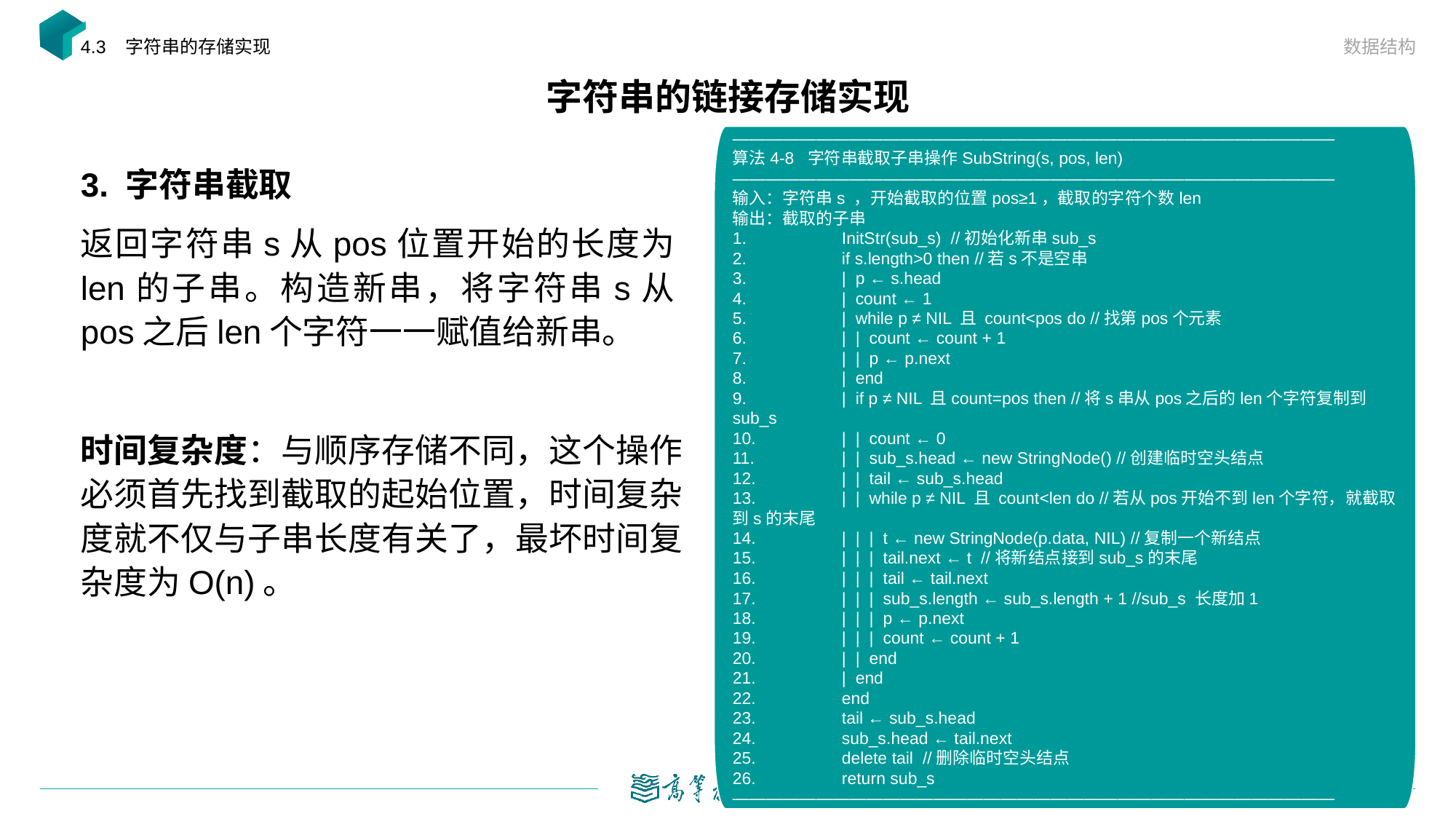

数据结构
4.3   字符串的存储实现
# 字符串的链接存储实现
————————————————————————————————————
算法4-8  字符串截取子串操作SubString(s, pos, len)
————————————————————————————————————
输入：字符串s ，开始截取的位置pos≥1，截取的字符个数len
输出：截取的子串
1.	InitStr(sub_s)  //初始化新串sub_s
2.	if s.length>0 then //若s不是空串
3.	|  p ← s.head
4.	|  count ← 1
5.	|  while p ≠ NIL 且 count<pos do //找第pos个元素
6.	|  |  count ← count + 1
7.	|  |  p ← p.next
8.	|  end
9.	|  if p ≠ NIL 且count=pos then //将s串从pos之后的len个字符复制到sub_s
10.	|  |  count ← 0
11.	|  |  sub_s.head ← new StringNode() //创建临时空头结点
12.	|  |  tail ← sub_s.head
13.	|  |  while p ≠ NIL 且 count<len do //若从pos开始不到len个字符，就截取到s的末尾
14.	|  |  |  t ← new StringNode(p.data, NIL) //复制一个新结点
15.	|  |  |  tail.next ← t  //将新结点接到sub_s的末尾
16.	|  |  |  tail ← tail.next
17.	|  |  |  sub_s.length ← sub_s.length + 1 //sub_s 长度加1
18.	|  |  |  p ← p.next
19.	|  |  |  count ← count + 1
20.	|  |  end
21.	|  end
22.	end
23.	tail ← sub_s.head
24.	sub_s.head ← tail.next
25.	delete tail  //删除临时空头结点
26.	return sub_s
————————————————————————————————————
3. 字符串截取
返回字符串s从pos位置开始的长度为len的子串。构造新串，将字符串s从pos之后len个字符一一赋值给新串。

时间复杂度：与顺序存储不同，这个操作必须首先找到截取的起始位置，时间复杂度就不仅与子串长度有关了，最坏时间复杂度为O(n)。